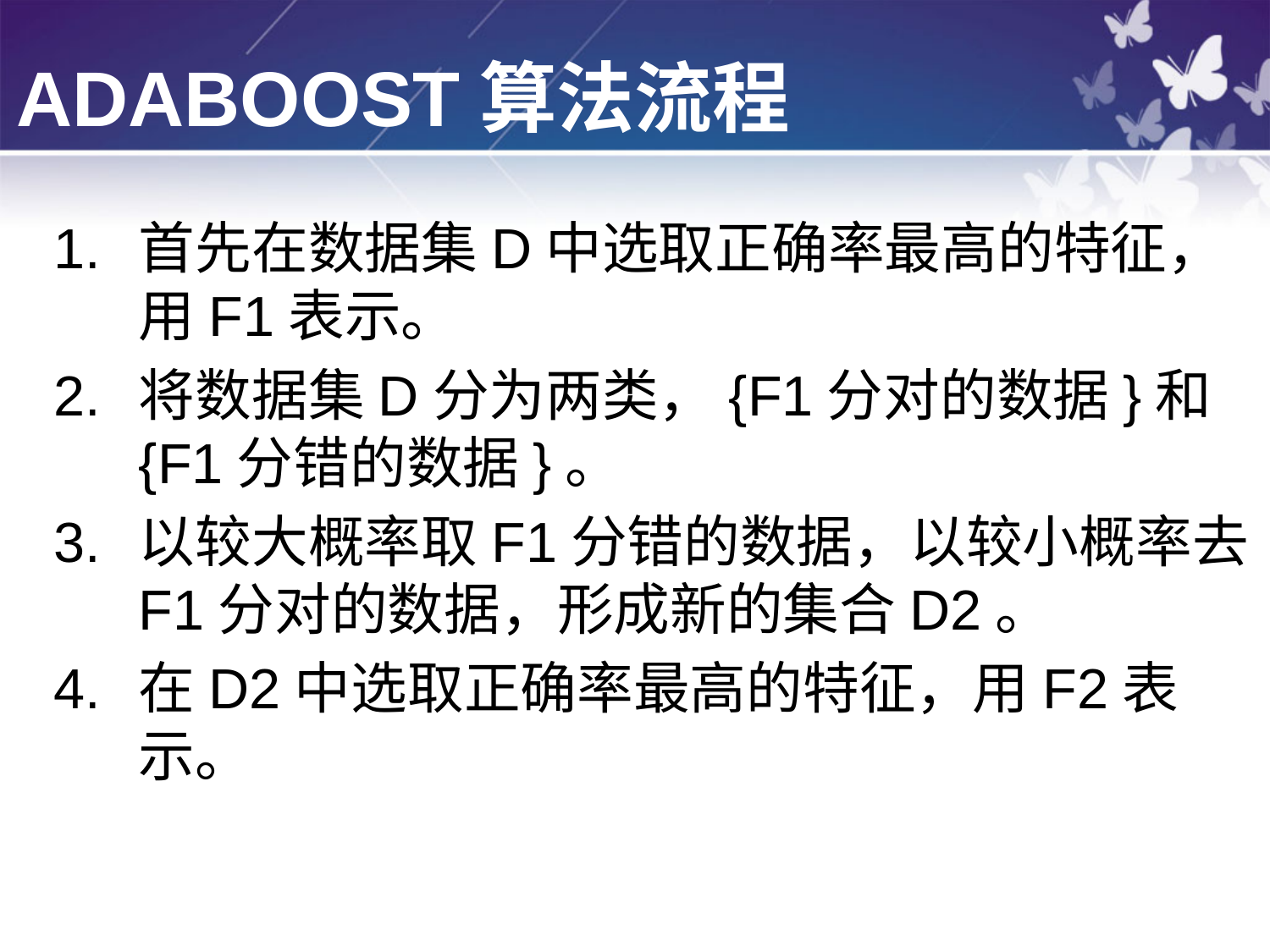

AdaBoosT算法流程
首先在数据集D中选取正确率最高的特征，   用F1表示。
将数据集D分为两类，{F1分对的数据}和{F1分错的数据}。
以较大概率取F1分错的数据，以较小概率去F1分对的数据，形成新的集合D2。
在D2中选取正确率最高的特征，用F2表示。